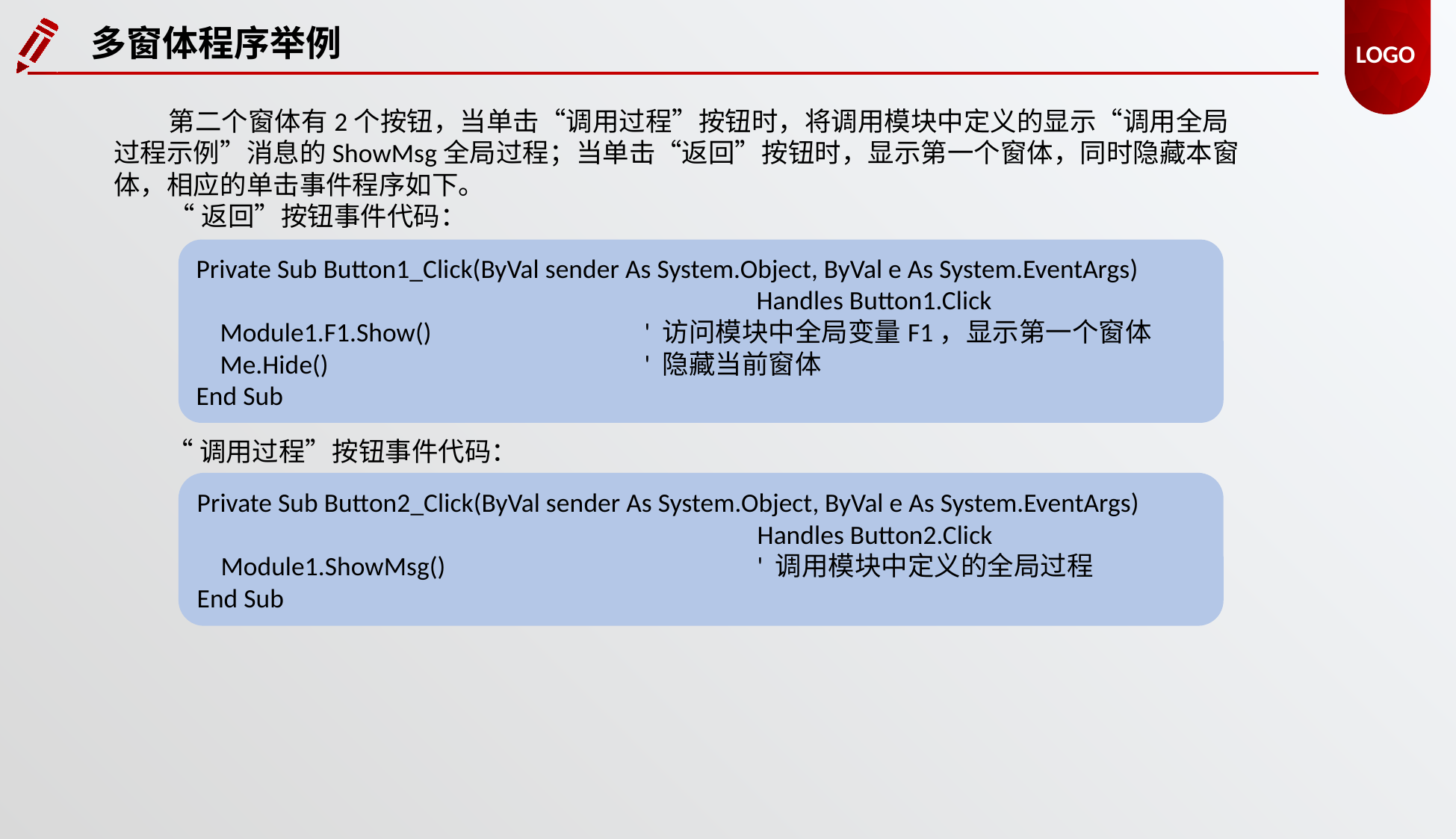

多窗体程序举例
第二个窗体有2个按钮，当单击“调用过程”按钮时，将调用模块中定义的显示“调用全局过程示例”消息的ShowMsg全局过程；当单击“返回”按钮时，显示第一个窗体，同时隐藏本窗体，相应的单击事件程序如下。
“返回”按钮事件代码：
Private Sub Button1_Click(ByVal sender As System.Object, ByVal e As System.EventArgs)
					Handles Button1.Click
    Module1.F1.Show() 		' 访问模块中全局变量F1，显示第一个窗体
    Me.Hide() 			' 隐藏当前窗体
End Sub
“调用过程”按钮事件代码：
Private Sub Button2_Click(ByVal sender As System.Object, ByVal e As System.EventArgs)
					Handles Button2.Click
    Module1.ShowMsg() 			' 调用模块中定义的全局过程
End Sub